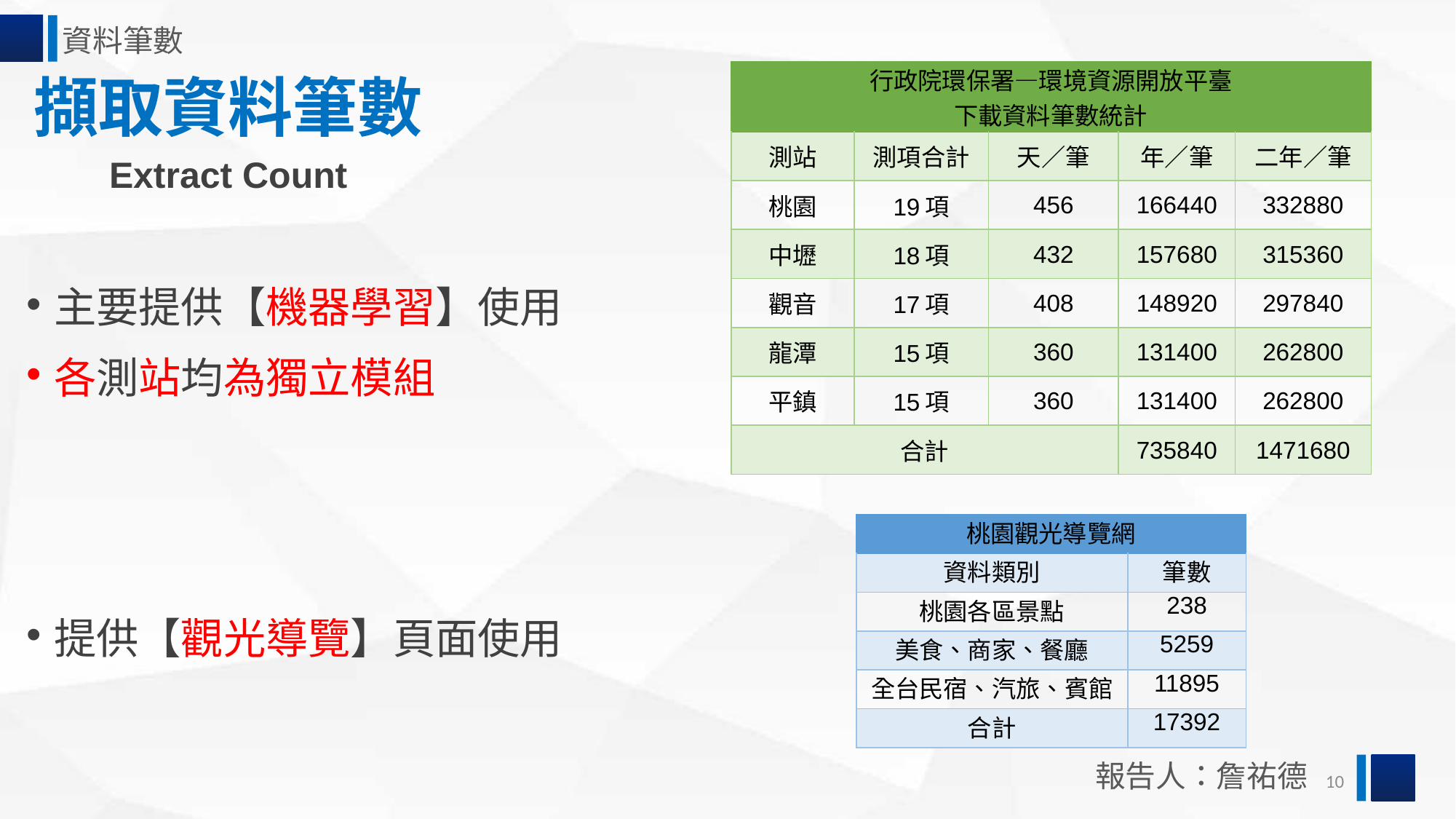

資料筆數

| 行政院環保署—環境資源開放平臺 下載資料筆數統計 |  |  |  |  |
| --- | --- | --- | --- | --- |
| 測站 | 測項合計 | 天／筆 | 年／筆 | 二年／筆 |
| 桃園 | 19項 | 456 | 166440 | 332880 |
| 中壢 | 18項 | 432 | 157680 | 315360 |
| 觀音 | 17項 | 408 | 148920 | 297840 |
| 龍潭 | 15項 | 360 | 131400 | 262800 |
| 平鎮 | 15項 | 360 | 131400 | 262800 |
| 合計 |  |  | 735840 | 1471680 |
擷取資料筆數
Extract Count
主要提供【機器學習】使用
各測站均為獨立模組
| 桃園觀光導覽網 |  |
| --- | --- |
| 資料類別 | 筆數 |
| 桃園各區景點 | 238 |
| 美食、商家、餐廳 | 5259 |
| 全台民宿、汽旅、賓館 | 11895 |
| 合計 | 17392 |
提供【觀光導覽】頁面使用

報告人：詹祐德

10